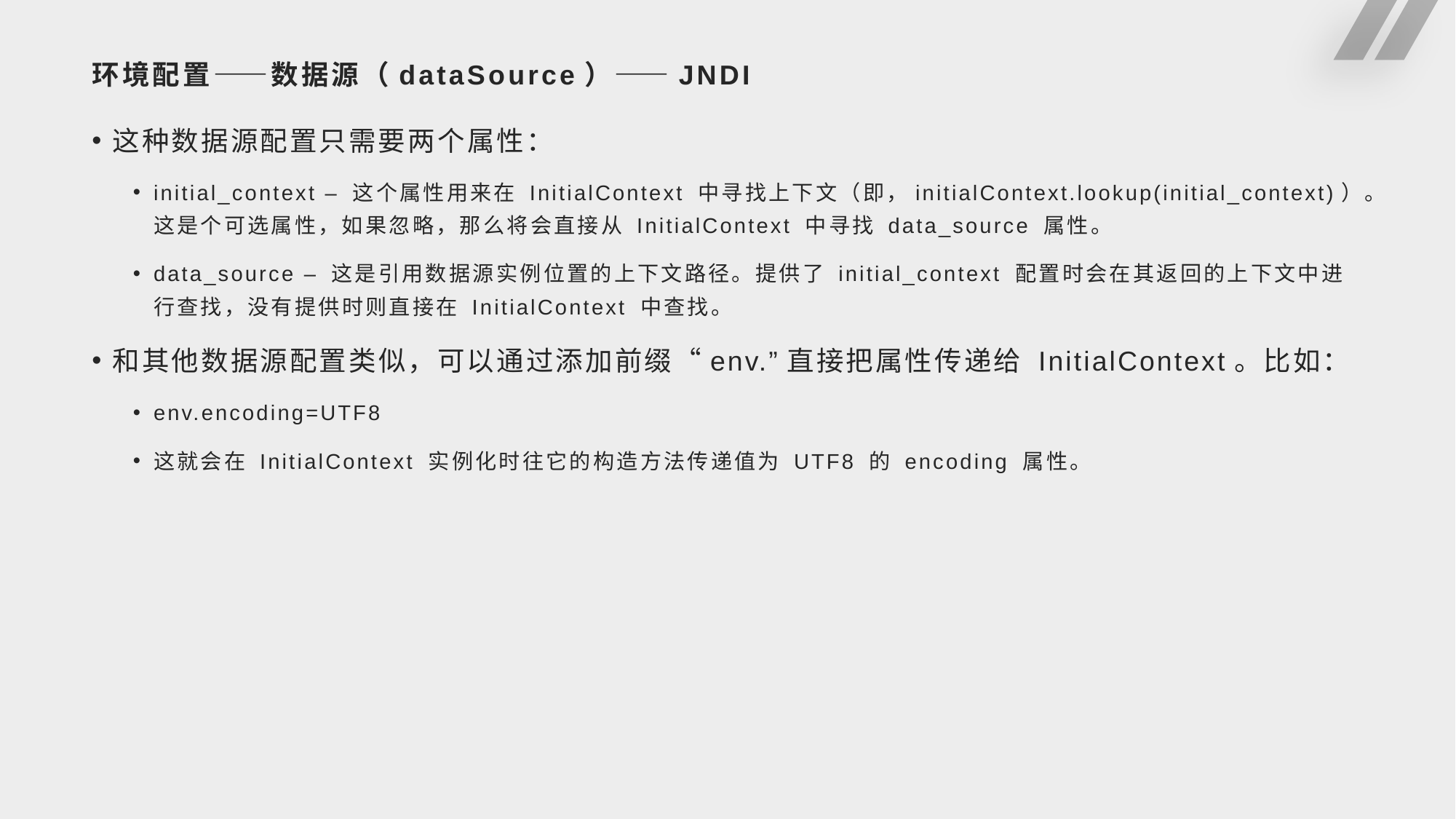

# 环境配置——数据源（dataSource）——JNDI
这种数据源配置只需要两个属性：
initial_context – 这个属性用来在 InitialContext 中寻找上下文（即，initialContext.lookup(initial_context)）。这是个可选属性，如果忽略，那么将会直接从 InitialContext 中寻找 data_source 属性。
data_source – 这是引用数据源实例位置的上下文路径。提供了 initial_context 配置时会在其返回的上下文中进行查找，没有提供时则直接在 InitialContext 中查找。
和其他数据源配置类似，可以通过添加前缀“env.”直接把属性传递给 InitialContext。比如：
env.encoding=UTF8
这就会在 InitialContext 实例化时往它的构造方法传递值为 UTF8 的 encoding 属性。